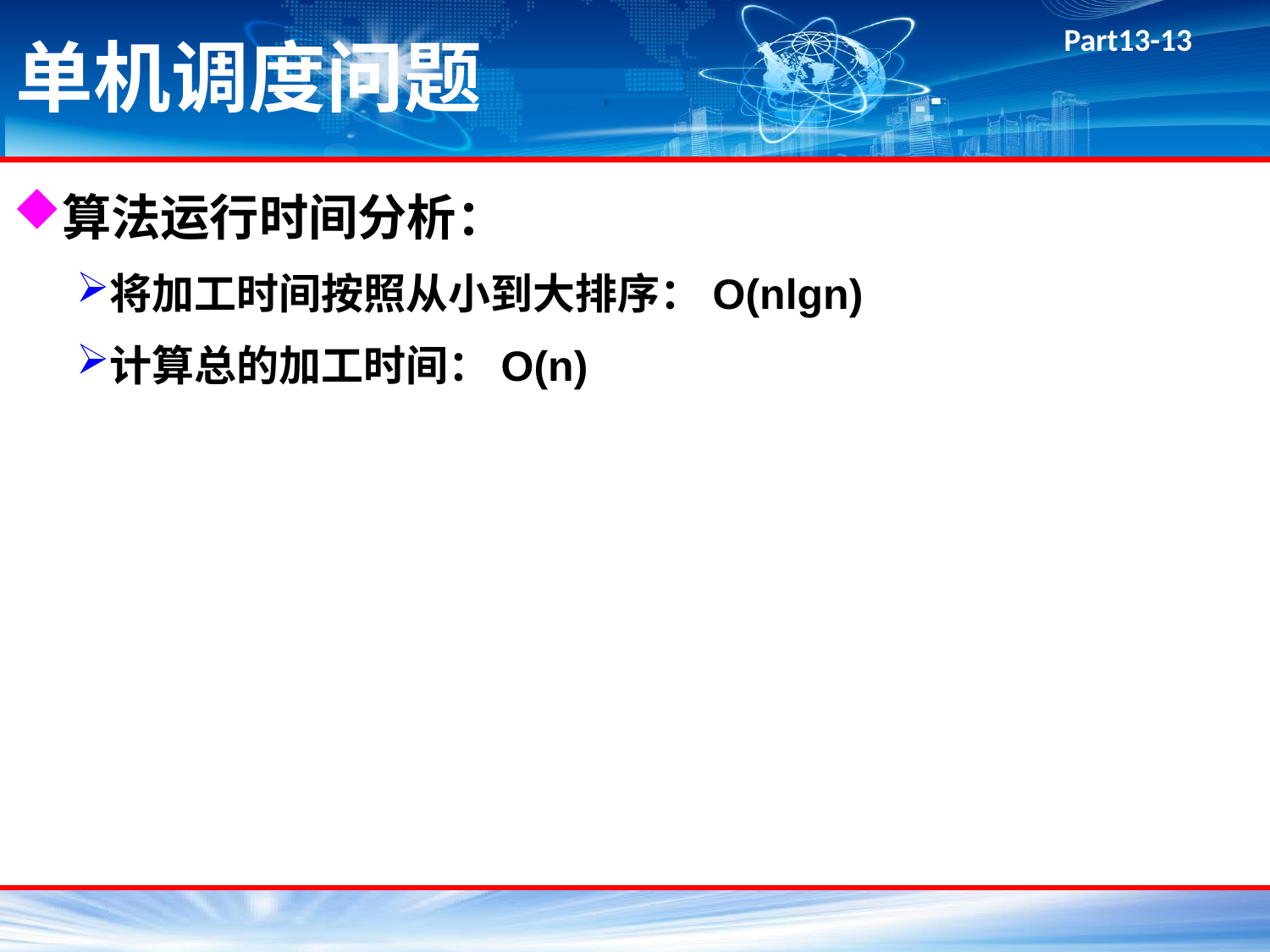

# 单机调度问题
算法运行时间分析：
将加工时间按照从小到大排序：O(nlgn)
计算总的加工时间：O(n)